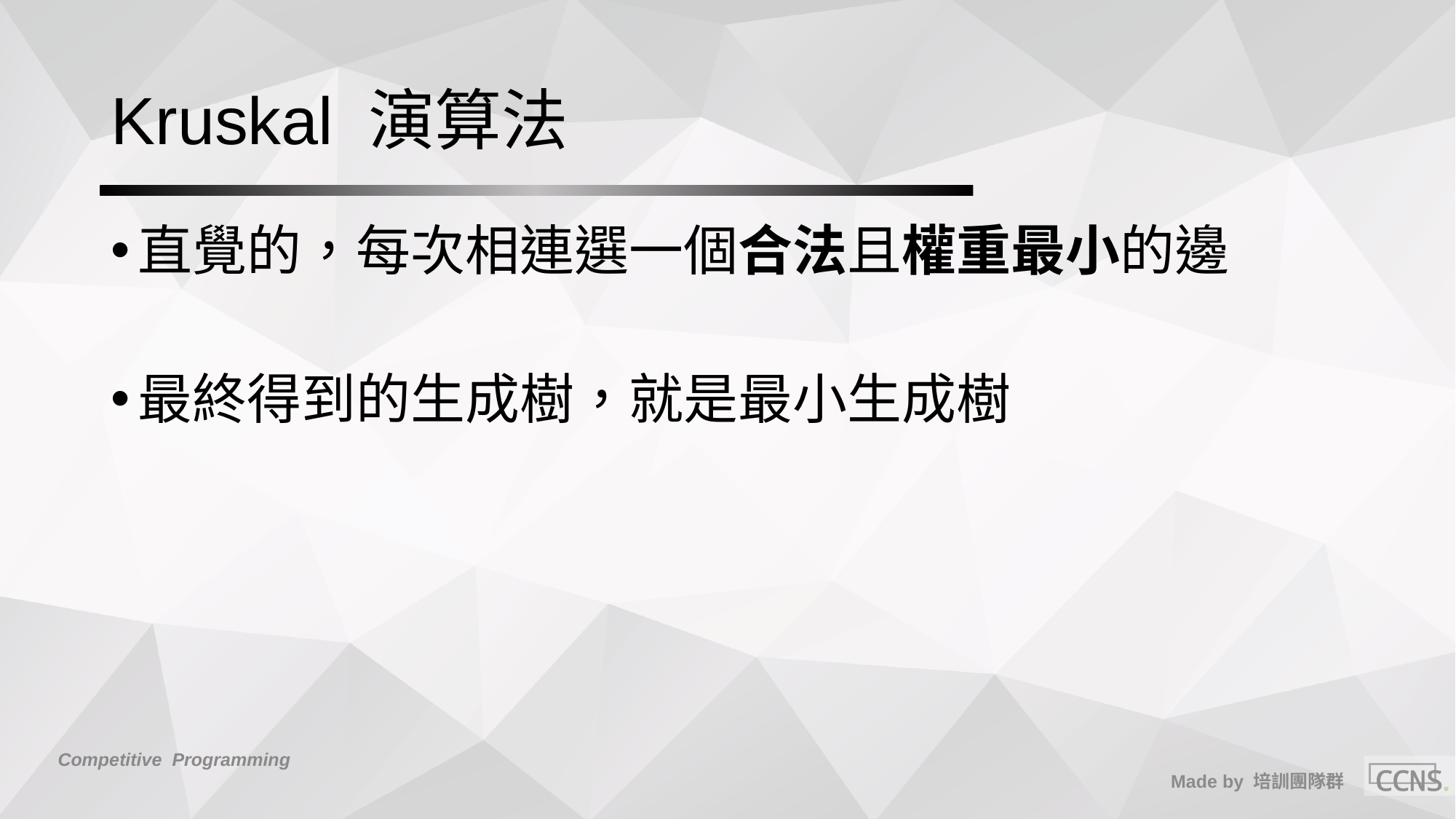

# Kruskal 演算法
直覺的，每次相連選一個合法且權重最小的邊

最終得到的生成樹，就是最小生成樹